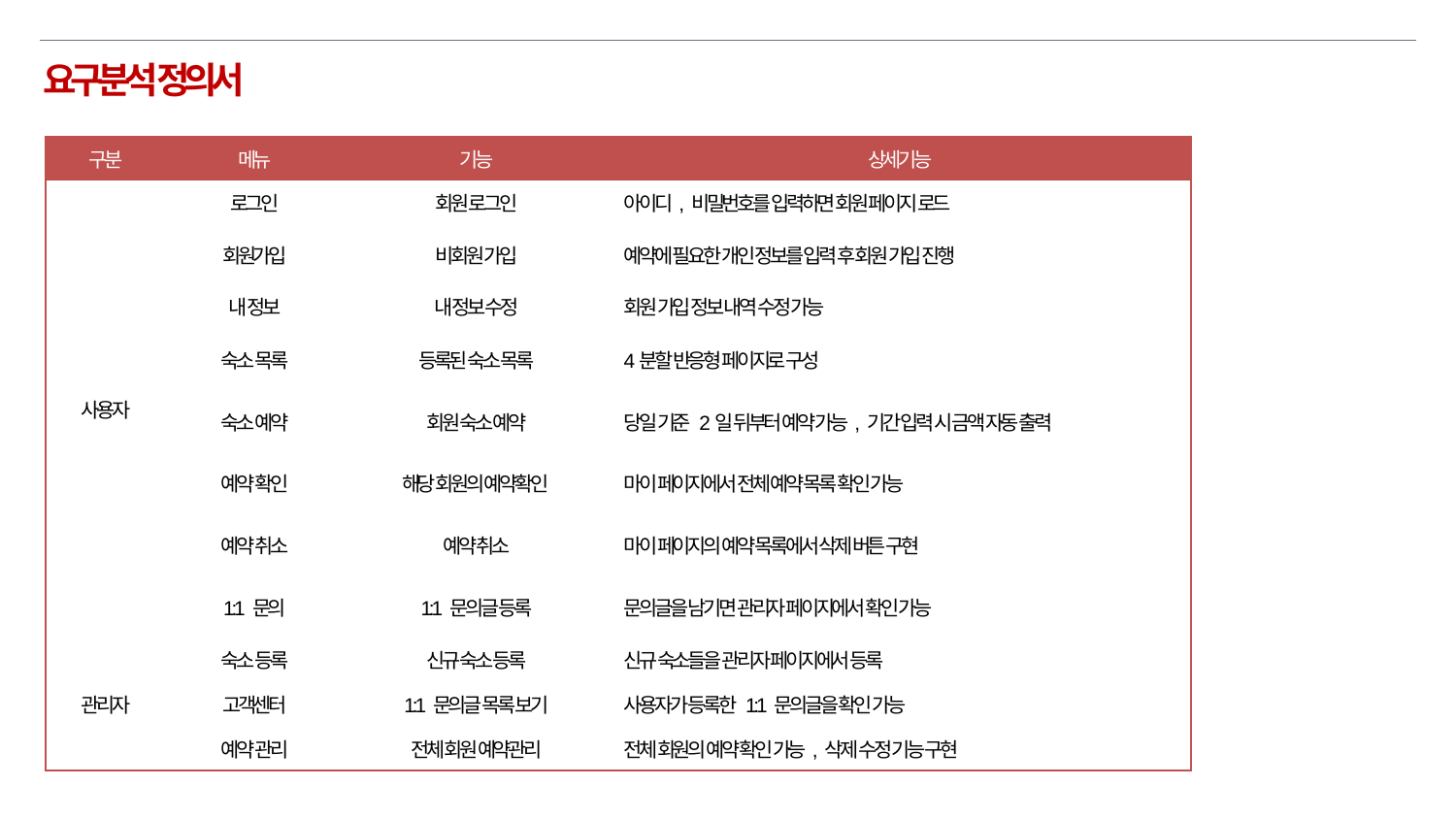

요구분석 정의서
| 구분 | 메뉴 | 기능 | 상세기능 |
| --- | --- | --- | --- |
| 사용자 | 로그인 | 회원 로그인 | 아이디, 비밀번호를 입력하면 회원 페이지 로드 |
|  | 회원가입 | 비회원 가입 | 예약에 필요한 개인 정보를 입력 후 회원 가입 진행 |
|  | 내 정보 | 내 정보 수정 | 회원 가입 정보 내역 수정 가능 |
|  | 숙소 목록 | 등록된 숙소 목록 | 4분할 반응형 페이지로 구성 |
|  | 숙소 예약 | 회원 숙소 예약 | 당일 기준 2일 뒤부터 예약 가능, 기간 입력 시 금액 자동 출력 |
|  | 예약 확인 | 해당 회원의 예약확인 | 마이 페이지에서 전체 예약 목록 확인 가능 |
|  | 예약 취소 | 예약 취소 | 마이 페이지의 예약 목록에서 삭제 버튼 구현 |
|  | 1:1 문의 | 1:1 문의글 등록 | 문의글을 남기면 관리자 페이지에서 확인 가능 |
| 관리자 | 숙소 등록 | 신규 숙소 등록 | 신규 숙소들을 관리자 페이지에서 등록 |
|  | 고객센터 | 1:1 문의글 목록 보기 | 사용자가 등록한 1:1 문의글을 확인 가능 |
|  | 예약 관리 | 전체 회원 예약관리 | 전체 회원의 예약 확인 가능, 삭제 수정 기능 구현 |